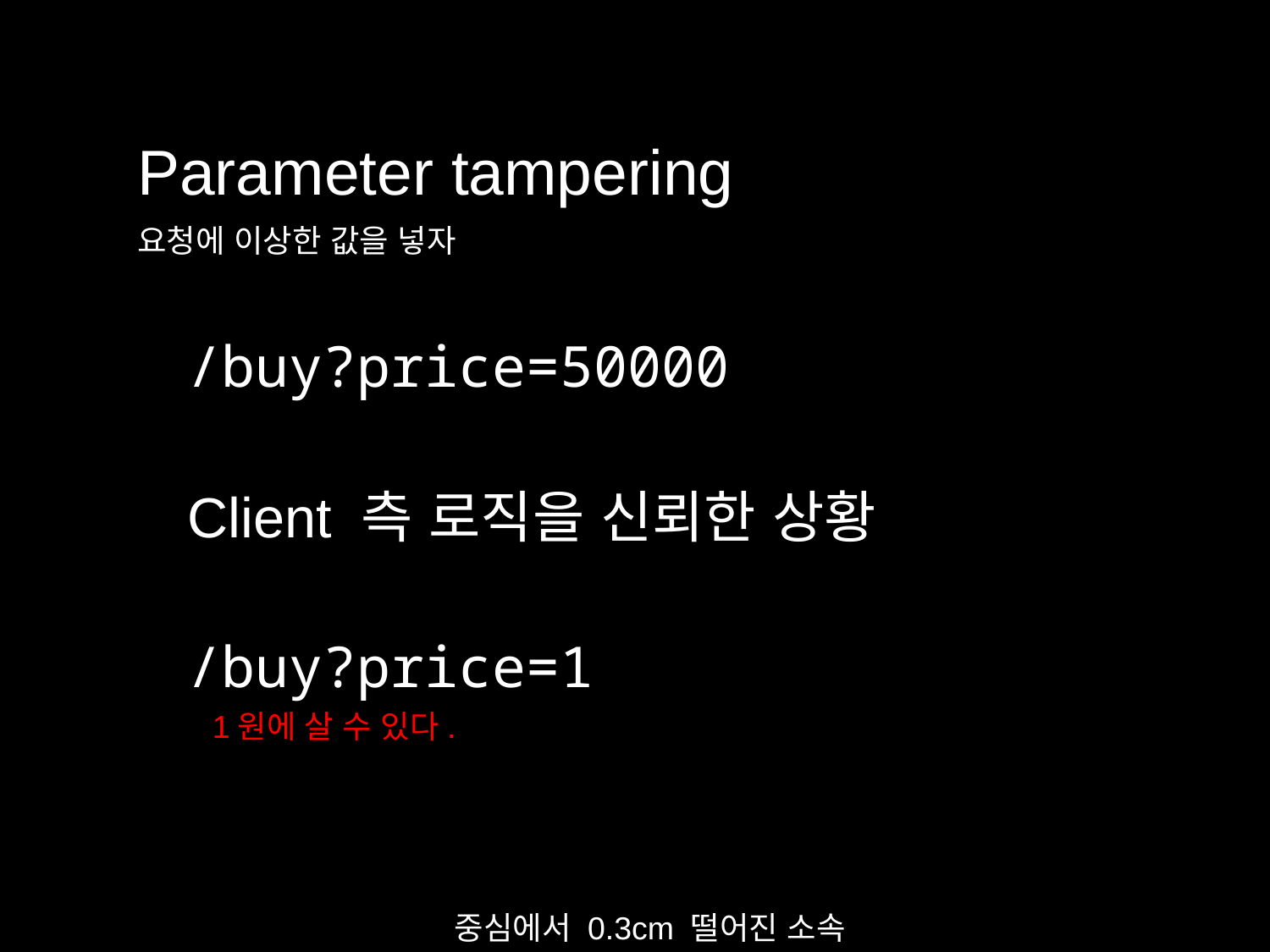

Parameter tampering
요청에 이상한 값을 넣자
/buy?price=50000
Client 측 로직을 신뢰한 상황
/buy?price=1
1원에 살 수 있다.